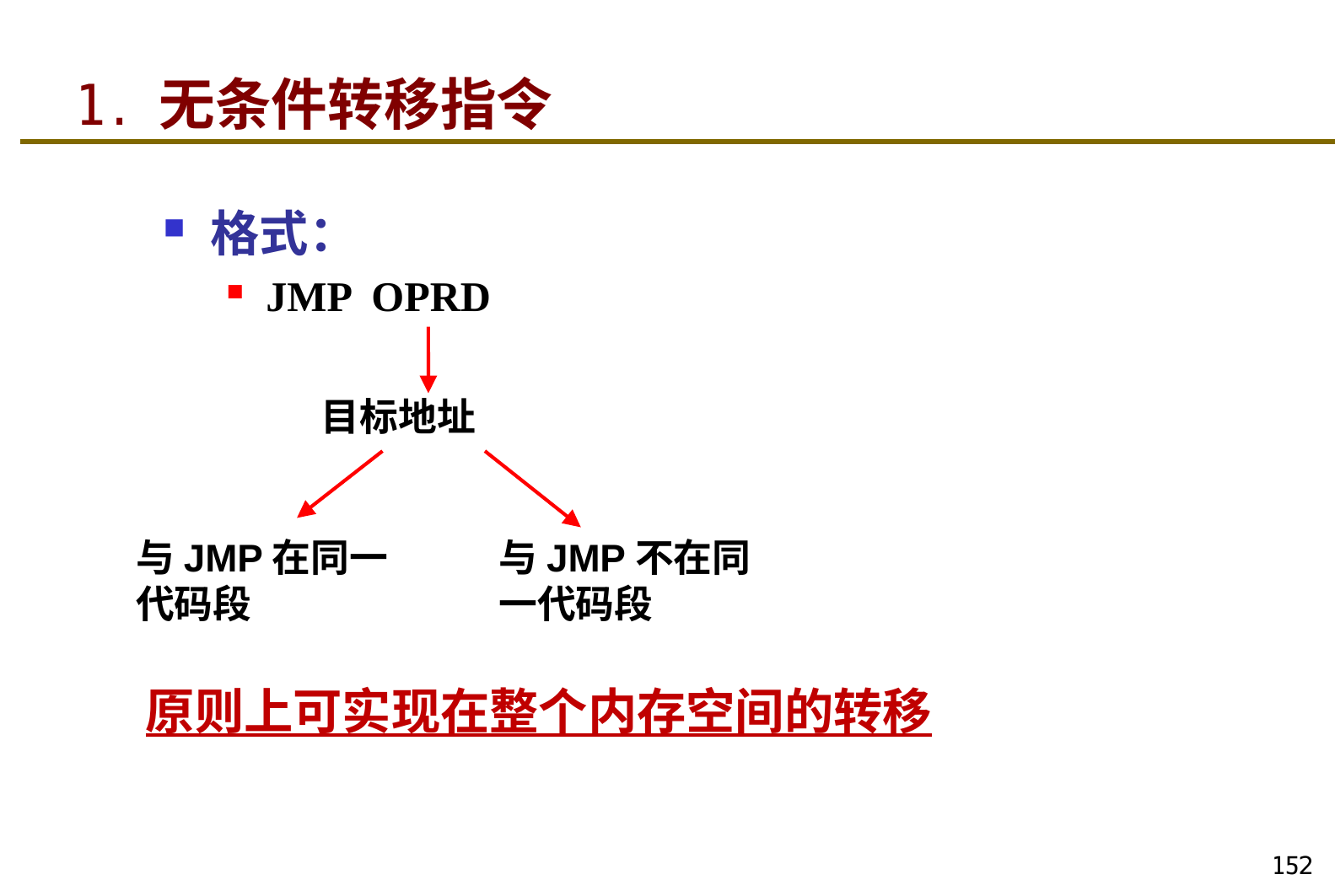

# 1. 无条件转移指令
格式：
JMP  OPRD

目标地址

与JMP在同一代码段
与JMP不在同一代码段
原则上可实现在整个内存空间的转移
152